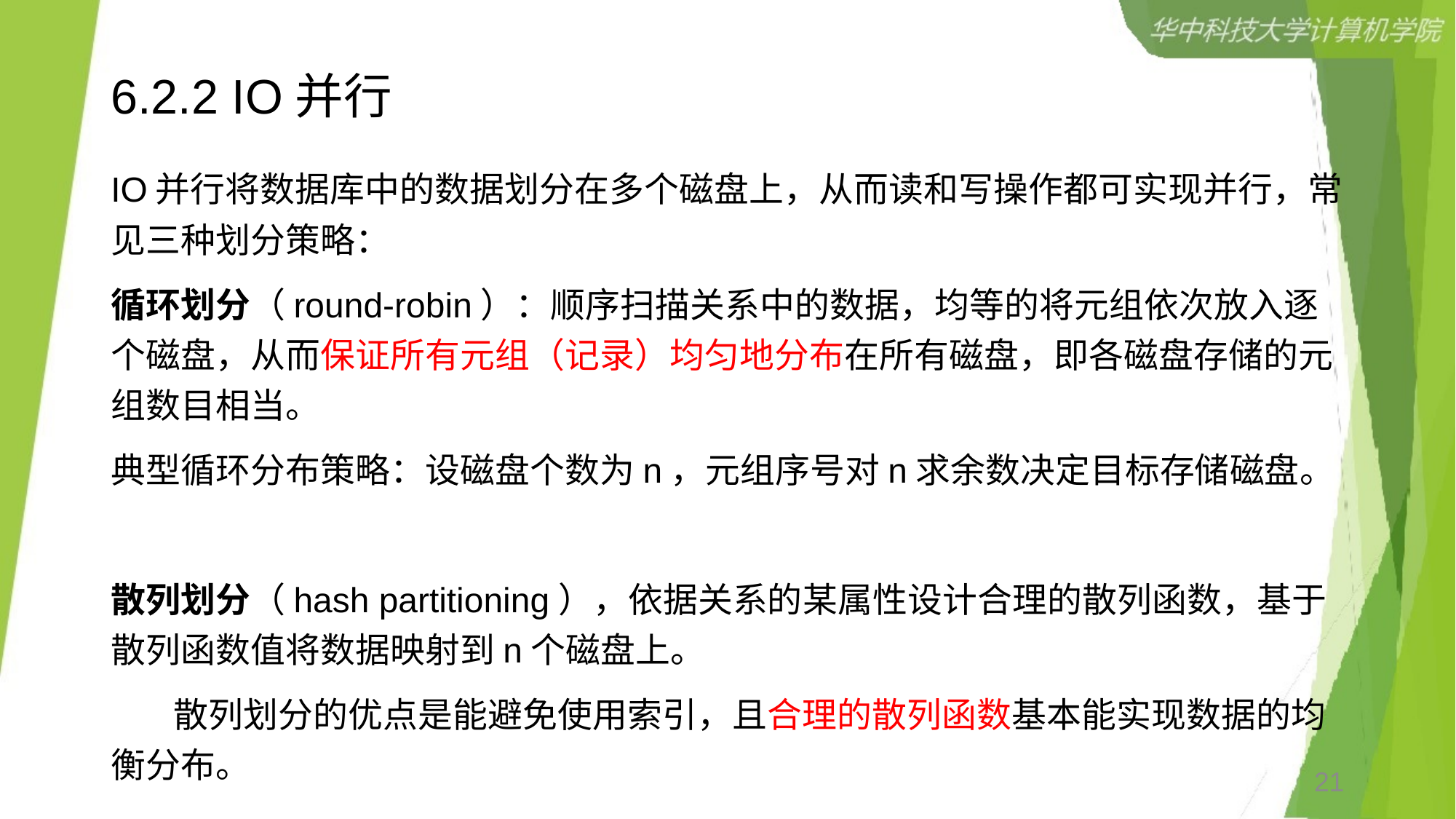

# 6.2.2 IO并行
IO并行将数据库中的数据划分在多个磁盘上，从而读和写操作都可实现并行，常见三种划分策略：
循环划分（round-robin）：顺序扫描关系中的数据，均等的将元组依次放入逐个磁盘，从而保证所有元组（记录）均匀地分布在所有磁盘，即各磁盘存储的元组数目相当。
典型循环分布策略：设磁盘个数为n，元组序号对n求余数决定目标存储磁盘。

散列划分（hash partitioning），依据关系的某属性设计合理的散列函数，基于散列函数值将数据映射到n个磁盘上。
       散列划分的优点是能避免使用索引，且合理的散列函数基本能实现数据的均衡分布。
21